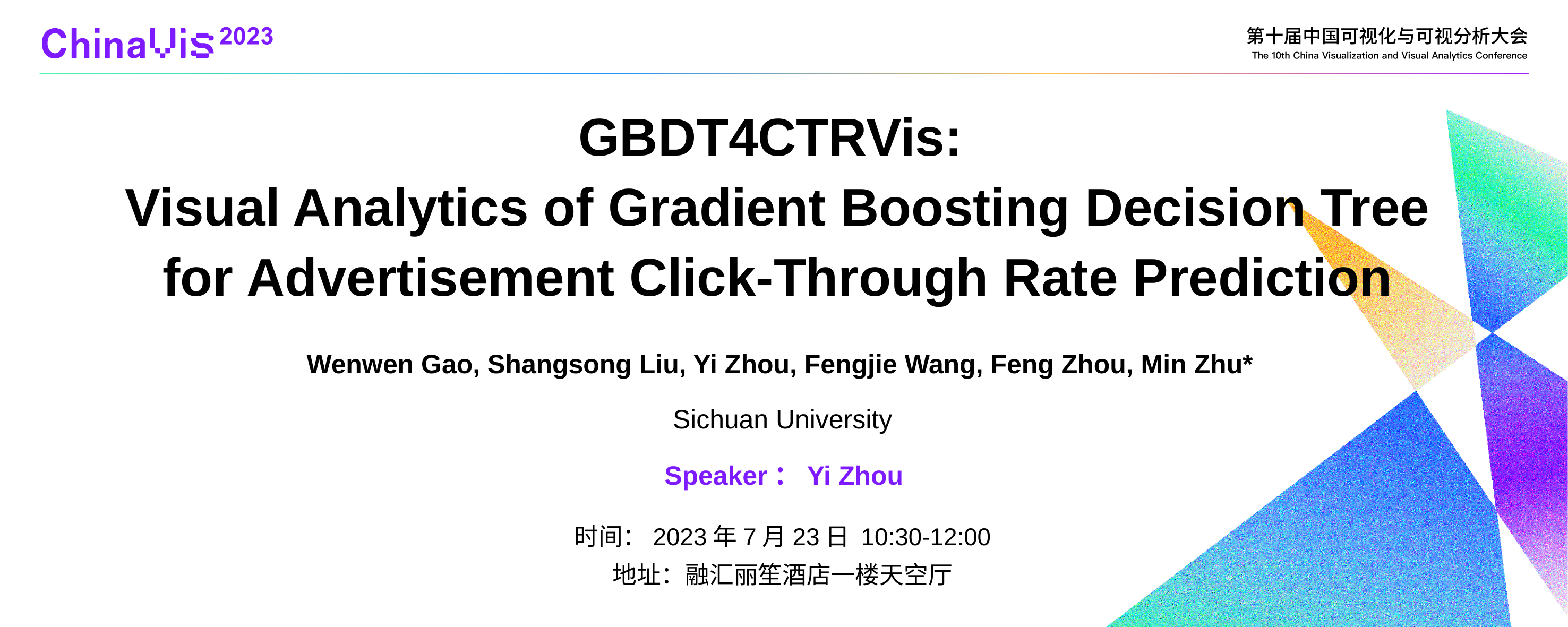

GBDT4CTRVis:
Visual Analytics of Gradient Boosting Decision Tree for Advertisement Click-Through Rate Prediction
Wenwen Gao, Shangsong Liu, Yi Zhou, Fengjie Wang, Feng Zhou, Min Zhu*
Sichuan University
Speaker：Yi Zhou
时间：2023年7月23日 10:30-12:00
地址：融汇丽笙酒店一楼天空厅